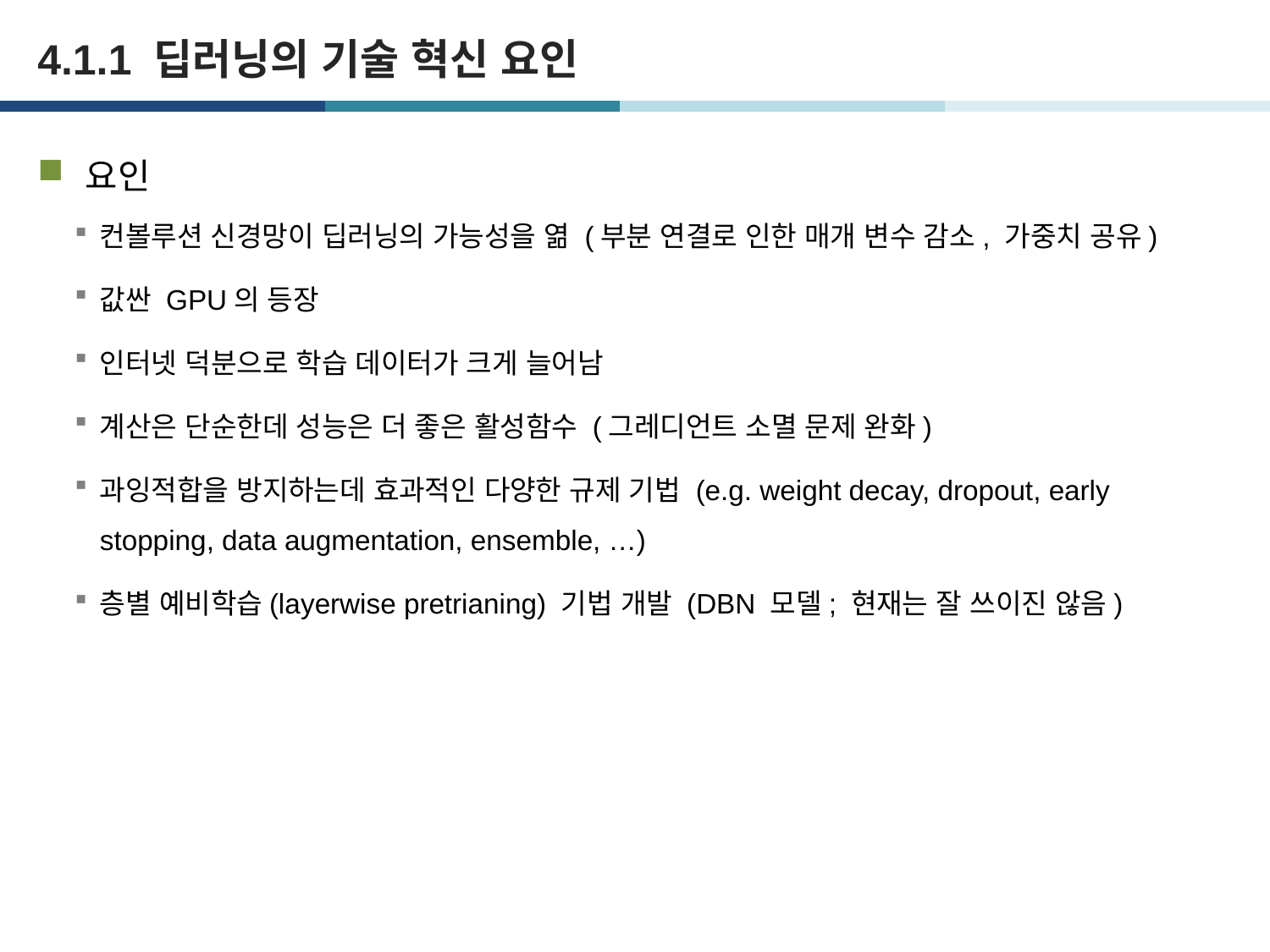

# 4.1.1 딥러닝의 기술 혁신 요인
요인
컨볼루션 신경망이 딥러닝의 가능성을 엶 (부분 연결로 인한 매개 변수 감소, 가중치 공유)
값싼 GPU의 등장
인터넷 덕분으로 학습 데이터가 크게 늘어남
계산은 단순한데 성능은 더 좋은 활성함수 (그레디언트 소멸 문제 완화)
과잉적합을 방지하는데 효과적인 다양한 규제 기법 (e.g. weight decay, dropout, early stopping, data augmentation, ensemble, …)
층별 예비학습(layerwise pretrianing) 기법 개발 (DBN 모델; 현재는 잘 쓰이진 않음)